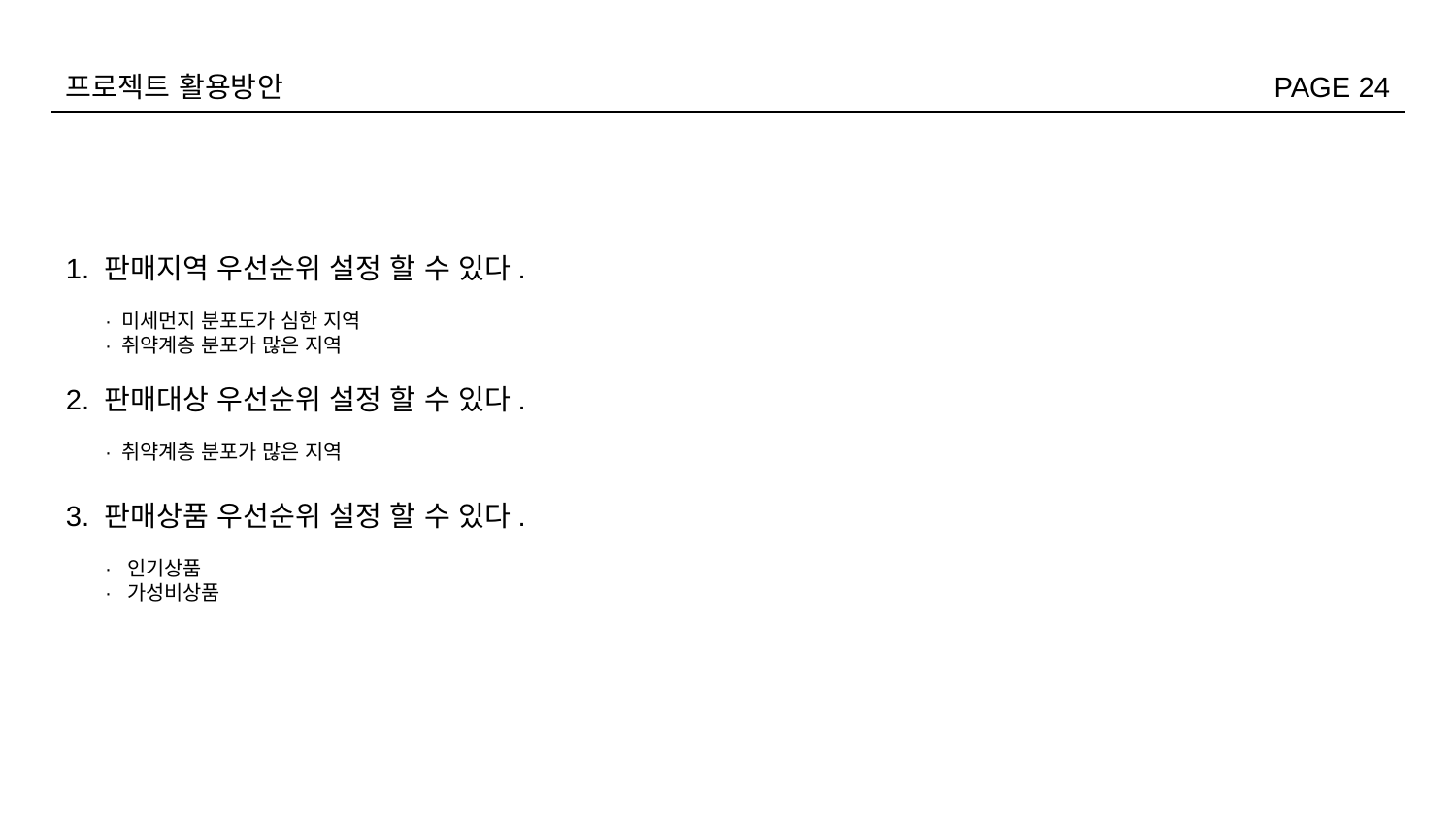

프로젝트 활용방안
PAGE 24
1. 판매지역 우선순위 설정 할 수 있다.

       · 미세먼지 분포도가 심한 지역
       · 취약계층 분포가 많은 지역

2. 판매대상 우선순위 설정 할 수 있다.

       · 취약계층 분포가 많은 지역

3. 판매상품 우선순위 설정 할 수 있다.

       ·  인기상품
       ·  가성비상품